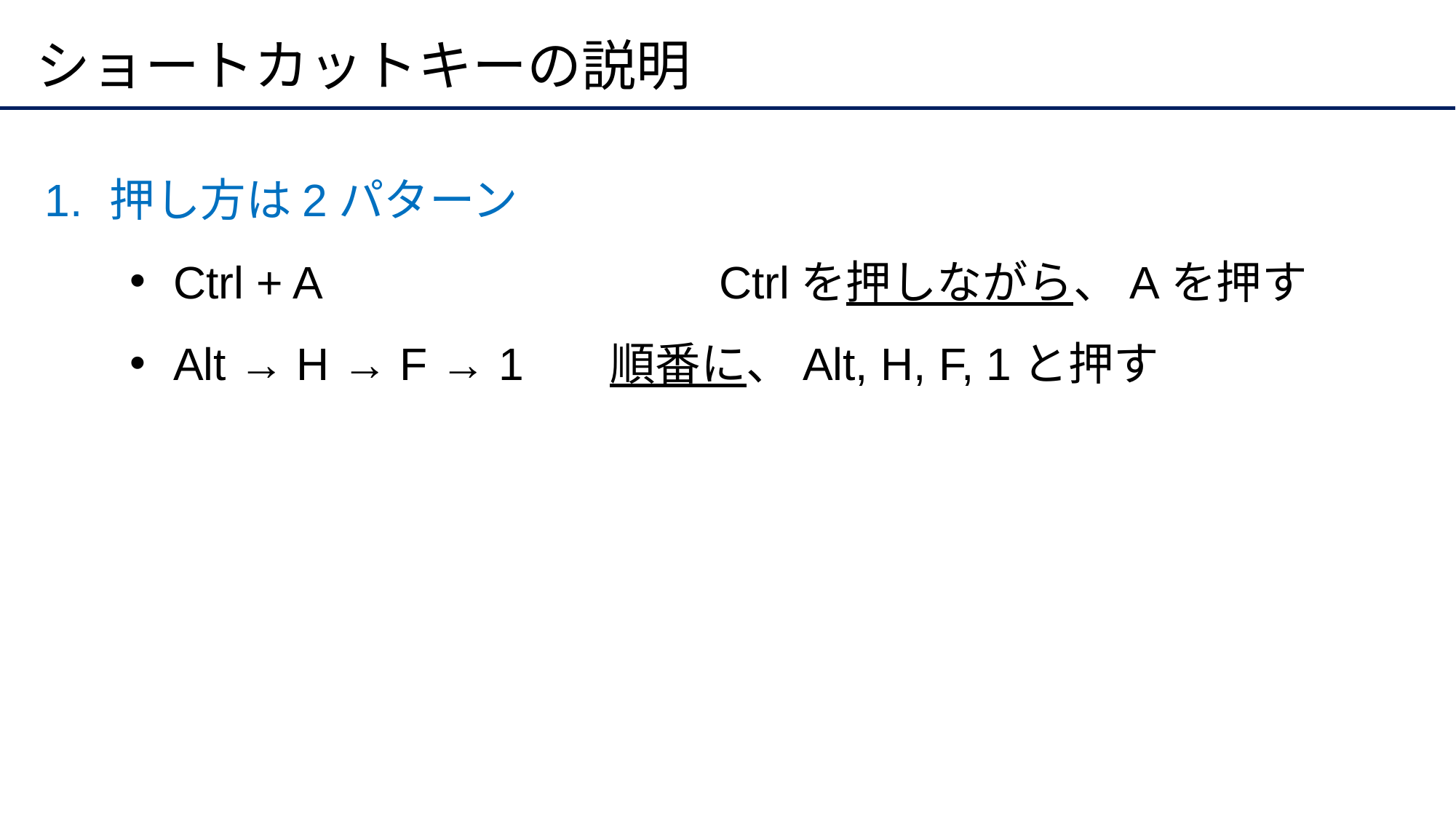

# ショートカットキーの説明
押し方は2パターン
Ctrl + A			Ctrlを押しながら、Aを押す
Alt → H → F → 1		順番に、Alt, H, F, 1と押す